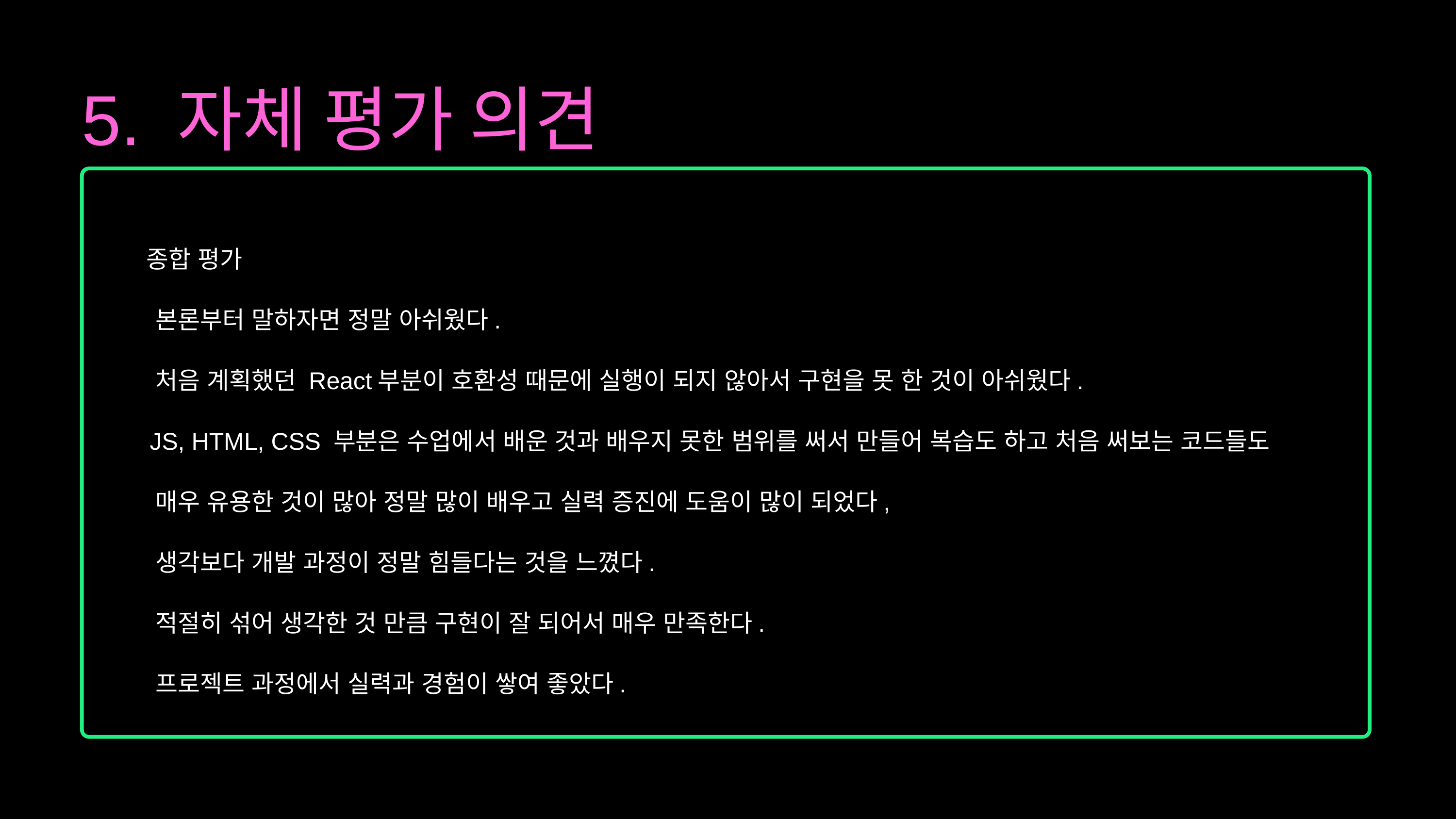

5. 자체 평가 의견

       종합 평가
       본론부터 말하자면 정말 아쉬웠다.
       처음 계획했던 React부분이 호환성 때문에 실행이 되지 않아서 구현을 못 한 것이 아쉬웠다.
       JS, HTML, CSS 부분은 수업에서 배운 것과 배우지 못한 범위를 써서 만들어 복습도 하고 처음 써보는 코드들도
       매우 유용한 것이 많아 정말 많이 배우고 실력 증진에 도움이 많이 되었다,
       생각보다 개발 과정이 정말 힘들다는 것을 느꼈다.
       적절히 섞어 생각한 것 만큼 구현이 잘 되어서 매우 만족한다.
       프로젝트 과정에서 실력과 경험이 쌓여 좋았다.